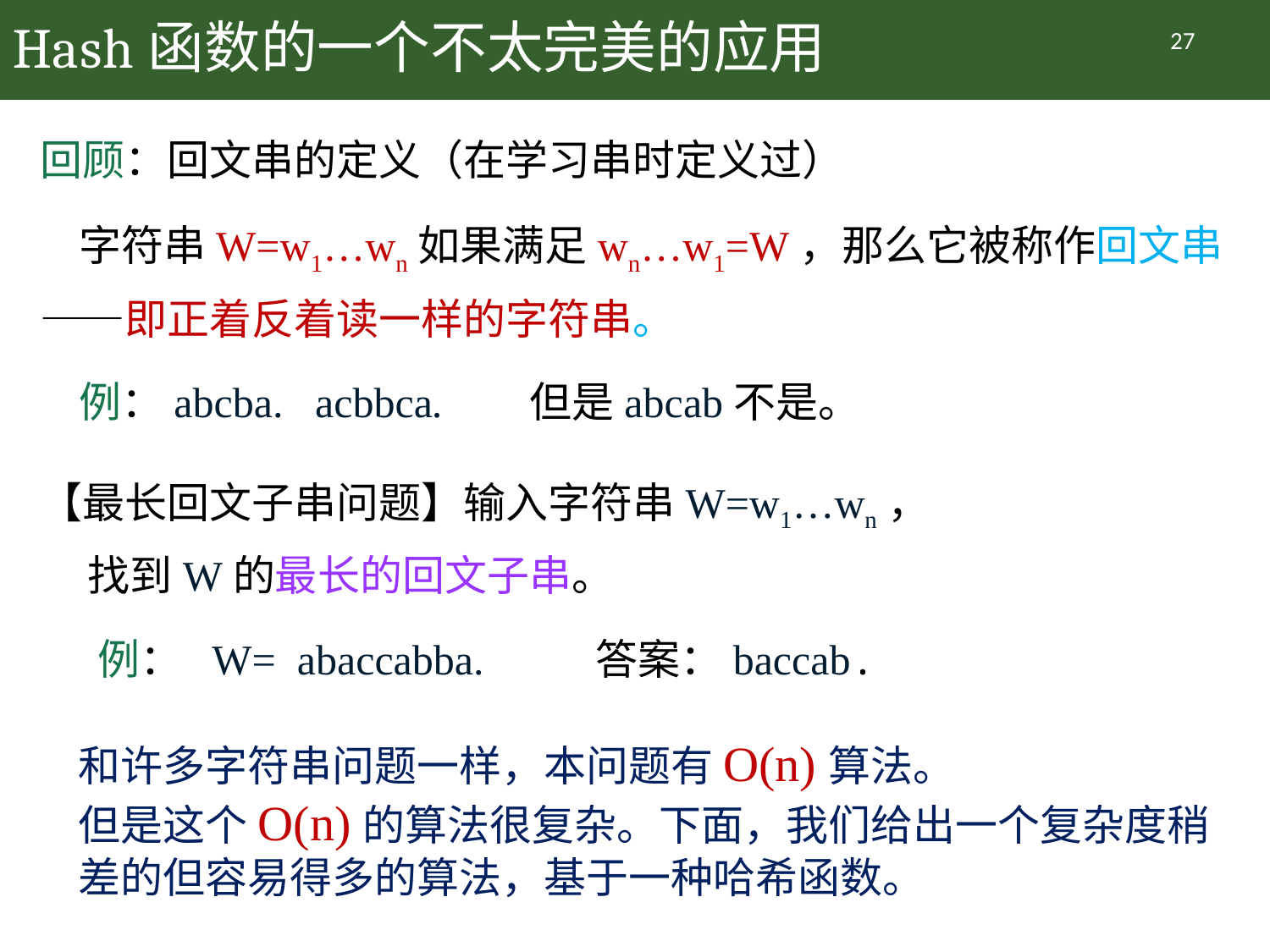

# Hash函数的一个不太完美的应用
27
回顾：回文串的定义（在学习串时定义过）
   字符串W=w1…wn如果满足wn…w1=W，那么它被称作回文串——即正着反着读一样的字符串。
   例：abcba.   acbbca.   但是abcab不是。
【最长回文子串问题】输入字符串W=w1…wn，
     找到W的最长的回文子串。
     例：  W=  abaccabba.    答案：baccab.
和许多字符串问题一样，本问题有O(n)算法。
但是这个O(n)的算法很复杂。下面，我们给出一个复杂度稍差的但容易得多的算法，基于一种哈希函数。